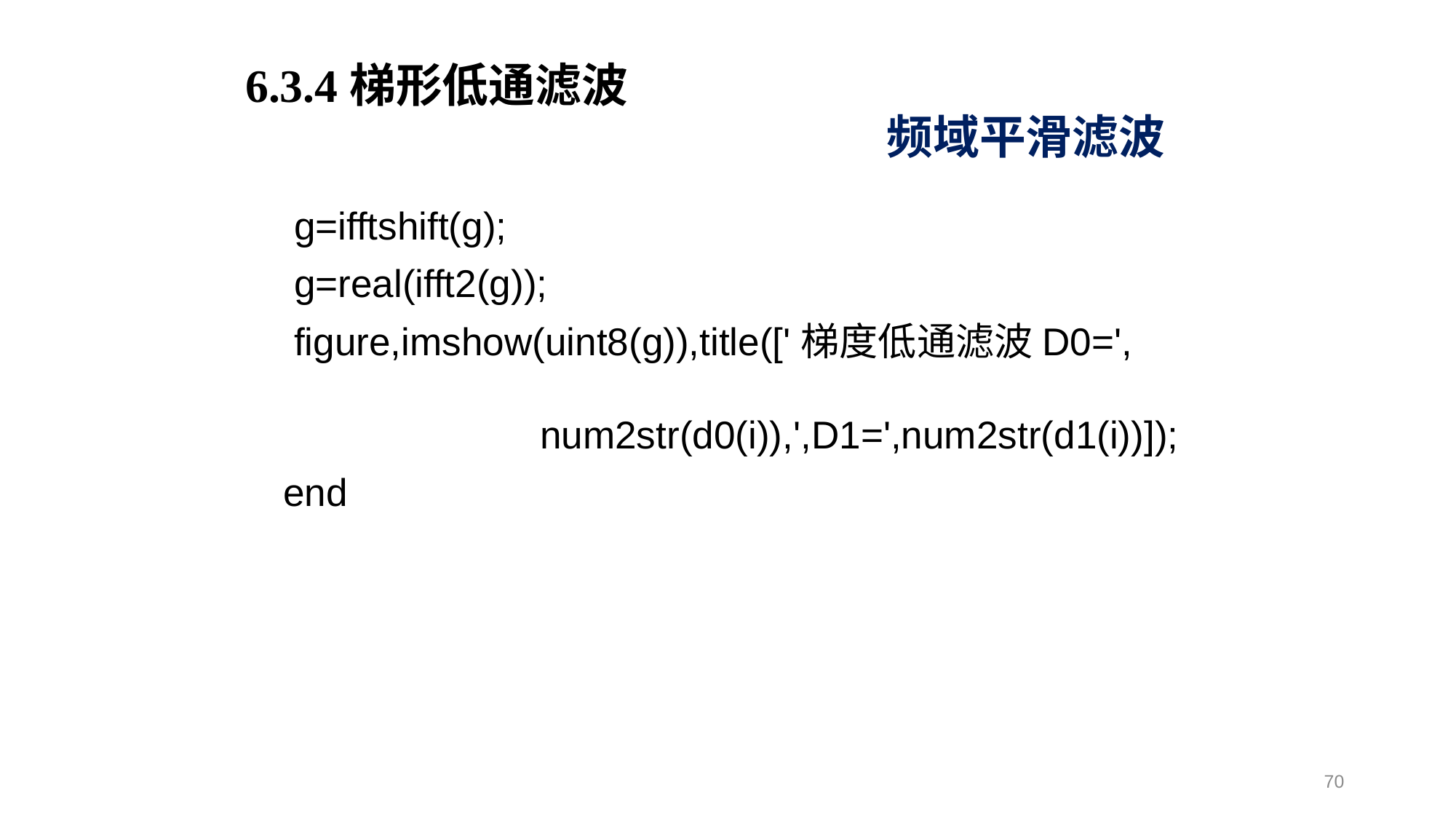

6.3.4梯形低通滤波
频域平滑滤波
 g=ifftshift(g);
 g=real(ifft2(g));
 figure,imshow(uint8(g)),title(['梯度低通滤波D0=',
                        num2str(d0(i)),',D1=',num2str(d1(i))]);
end
70